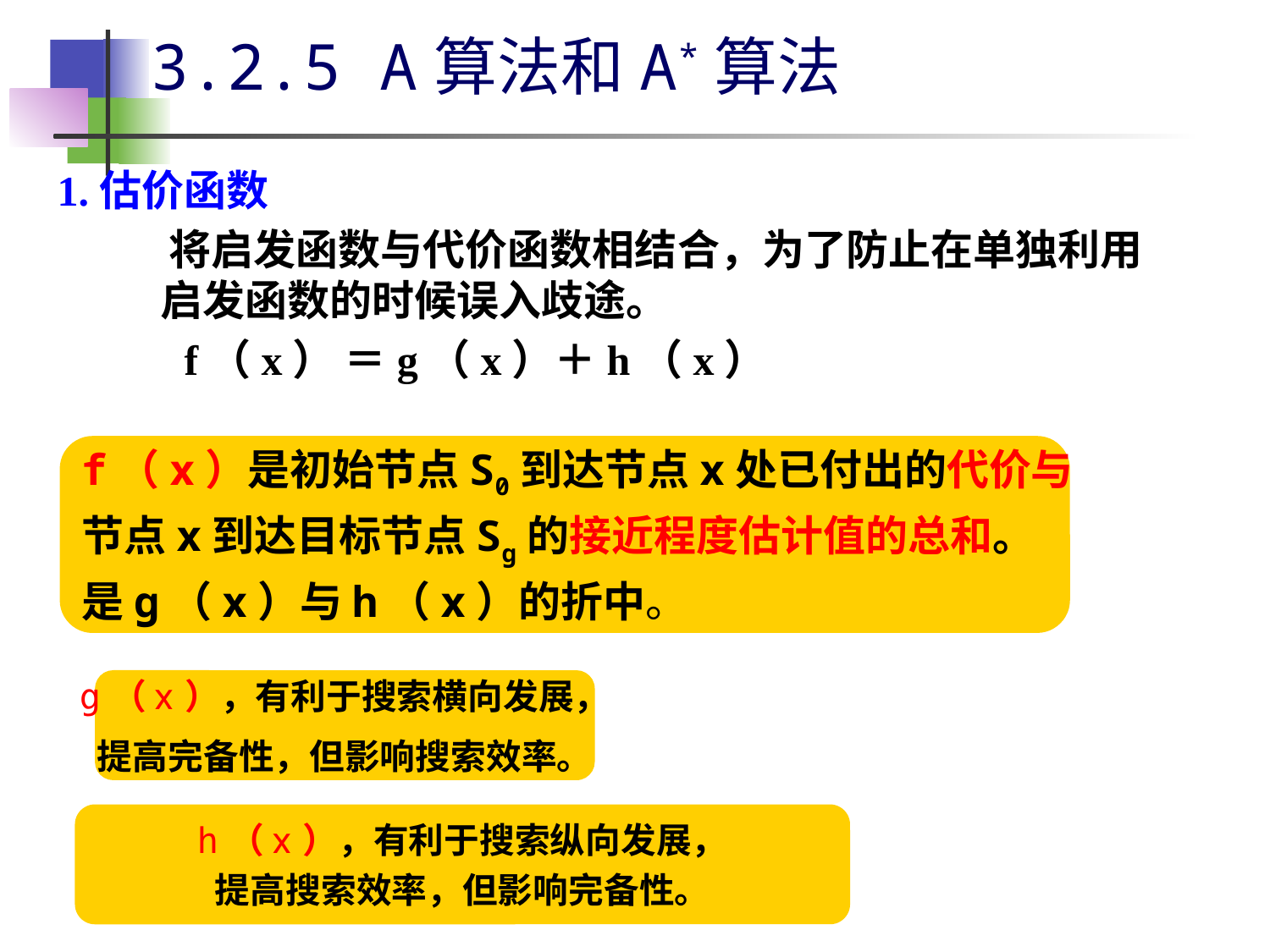

# 3.2.5 A算法和A*算法
1.估价函数
    将启发函数与代价函数相结合，为了防止在单独利用启发函数的时候误入歧途。
      f（x） ＝g（x）＋h（x）

f（x）是初始节点S0到达节点x处已付出的代价与
节点x到达目标节点Sg的接近程度估计值的总和。
是g（x）与h（x）的折中。
g（x），有利于搜索横向发展，
提高完备性，但影响搜索效率。
h（x），有利于搜索纵向发展，
提高搜索效率，但影响完备性。